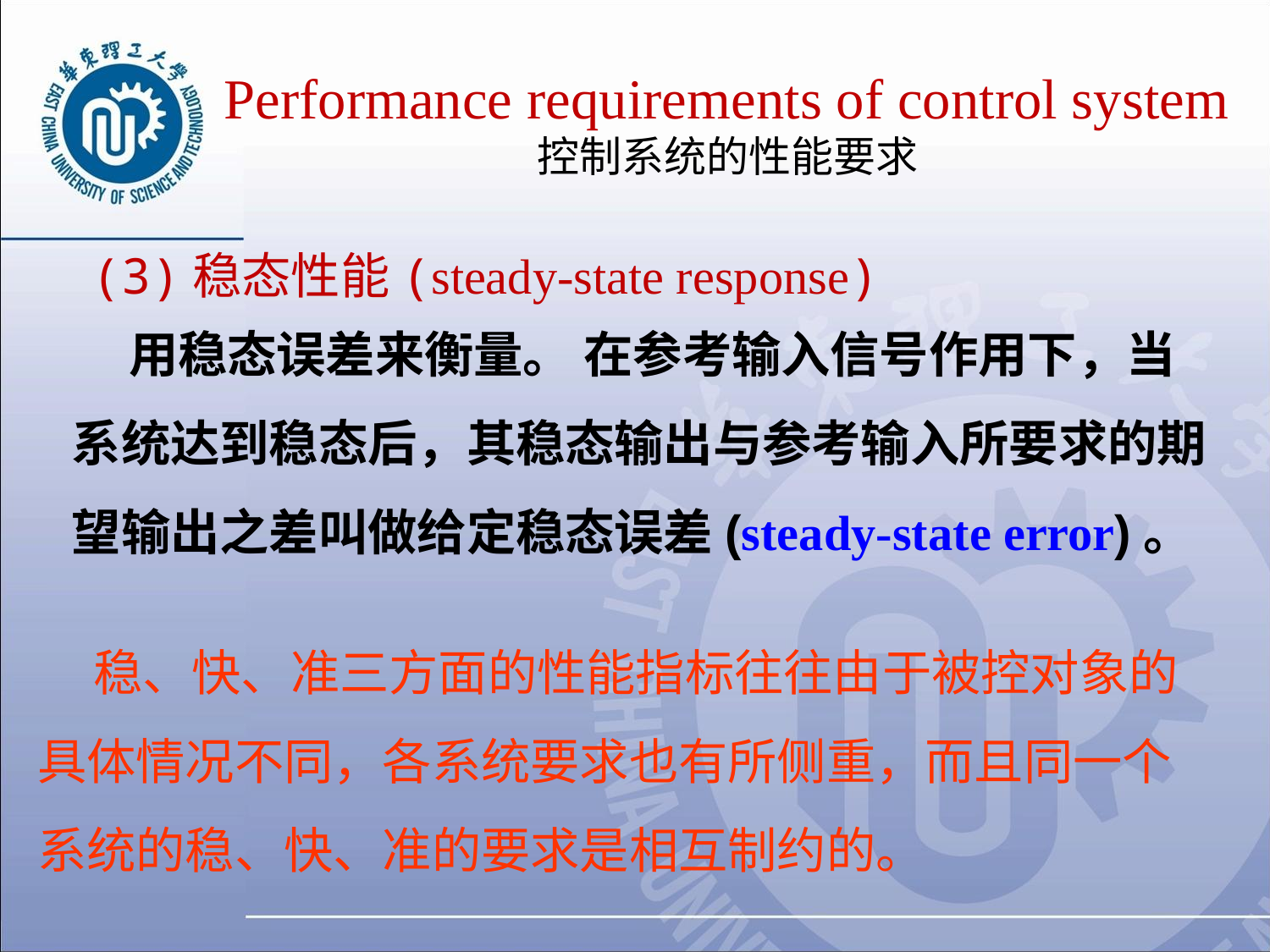

Performance requirements of control system
控制系统的性能要求
(3)稳态性能(steady-state response)
    用稳态误差来衡量。 在参考输入信号作用下，当系统达到稳态后，其稳态输出与参考输入所要求的期望输出之差叫做给定稳态误差(steady-state error)。
    稳、快、准三方面的性能指标往往由于被控对象的具体情况不同，各系统要求也有所侧重，而且同一个系统的稳、快、准的要求是相互制约的。